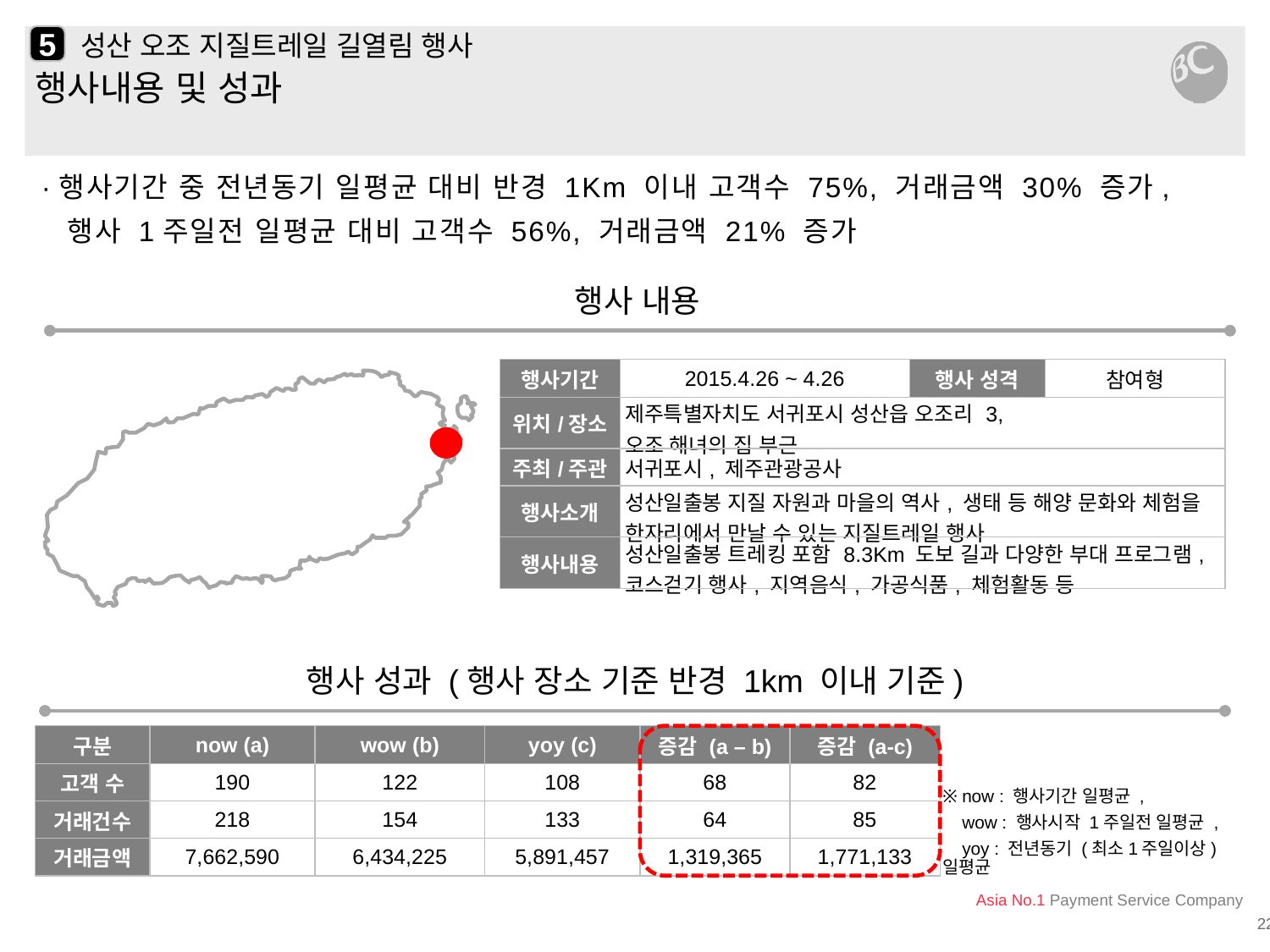

5
# 성산 오조 지질트레일 길열림 행사
행사내용 및 성과
·행사기간 중 전년동기 일평균 대비 반경 1Km 이내 고객수 75%, 거래금액 30% 증가,
  행사 1주일전 일평균 대비 고객수 56%, 거래금액 21% 증가
행사 내용
| 행사기간 | 2015.4.26 ~ 4.26 | 행사 성격 | 참여형 |
| --- | --- | --- | --- |
| 위치/장소 | 제주특별자치도 서귀포시 성산읍 오조리 3, 오조 해녀의 집 부근 |  |  |
| 주최/주관 | 서귀포시, 제주관광공사 |  |  |
| 행사소개 | 성산일출봉 지질 자원과 마을의 역사, 생태 등 해양 문화와 체험을 한자리에서 만날 수 있는 지질트레일 행사 |  |  |
| 행사내용 | 성산일출봉 트레킹 포함 8.3Km 도보 길과 다양한 부대 프로그램, 코스걷기 행사, 지역음식, 가공식품, 체험활동 등 |  |  |

행사 성과 (행사 장소 기준 반경 1km 이내 기준)
| 구분 | now (a) | wow (b) | yoy (c) | 증감 (a – b) | 증감 (a-c) |
| --- | --- | --- | --- | --- | --- |
| 고객 수 | 190 | 122 | 108 | 68 | 82 |
| 거래건수 | 218 | 154 | 133 | 64 | 85 |
| 거래금액 | 7,662,590 | 6,434,225 | 5,891,457 | 1,319,365 | 1,771,133 |

※ now : 행사기간 일평균 ,
    wow : 행사시작 1주일전 일평균 ,
    yoy : 전년동기 (최소1주일이상) 일평균